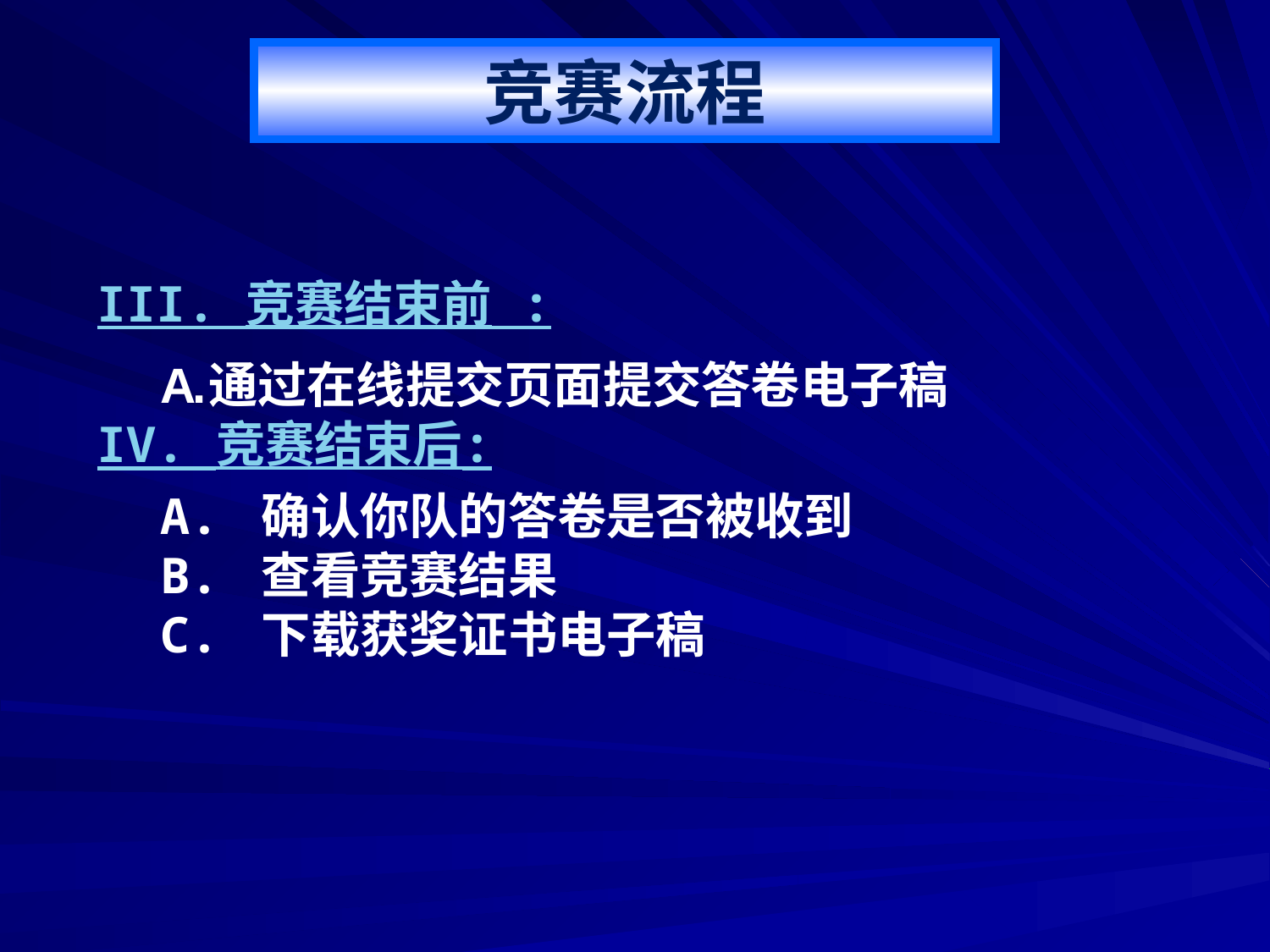

竞赛流程
III. 竞赛结束前 :
通过在线提交页面提交答卷电子稿
IV. 竞赛结束后:
A. 确认你队的答卷是否被收到
B. 查看竞赛结果
C. 下载获奖证书电子稿